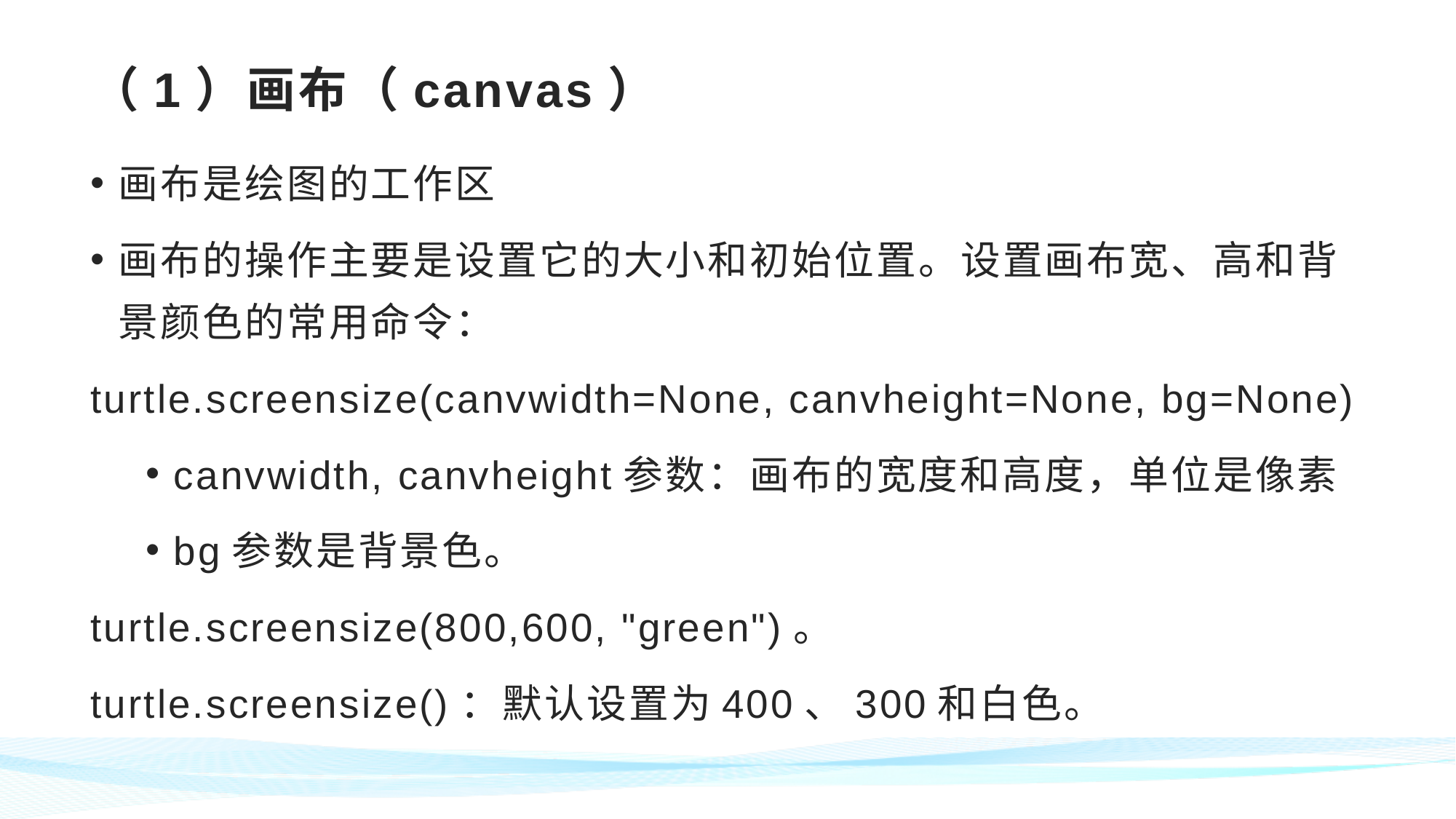

# （1）画布（canvas）
画布是绘图的工作区
画布的操作主要是设置它的大小和初始位置。设置画布宽、高和背景颜色的常用命令：
turtle.screensize(canvwidth=None, canvheight=None, bg=None)
canvwidth, canvheight参数：画布的宽度和高度，单位是像素
bg参数是背景色。
turtle.screensize(800,600, "green")。
turtle.screensize()：默认设置为400、300和白色。